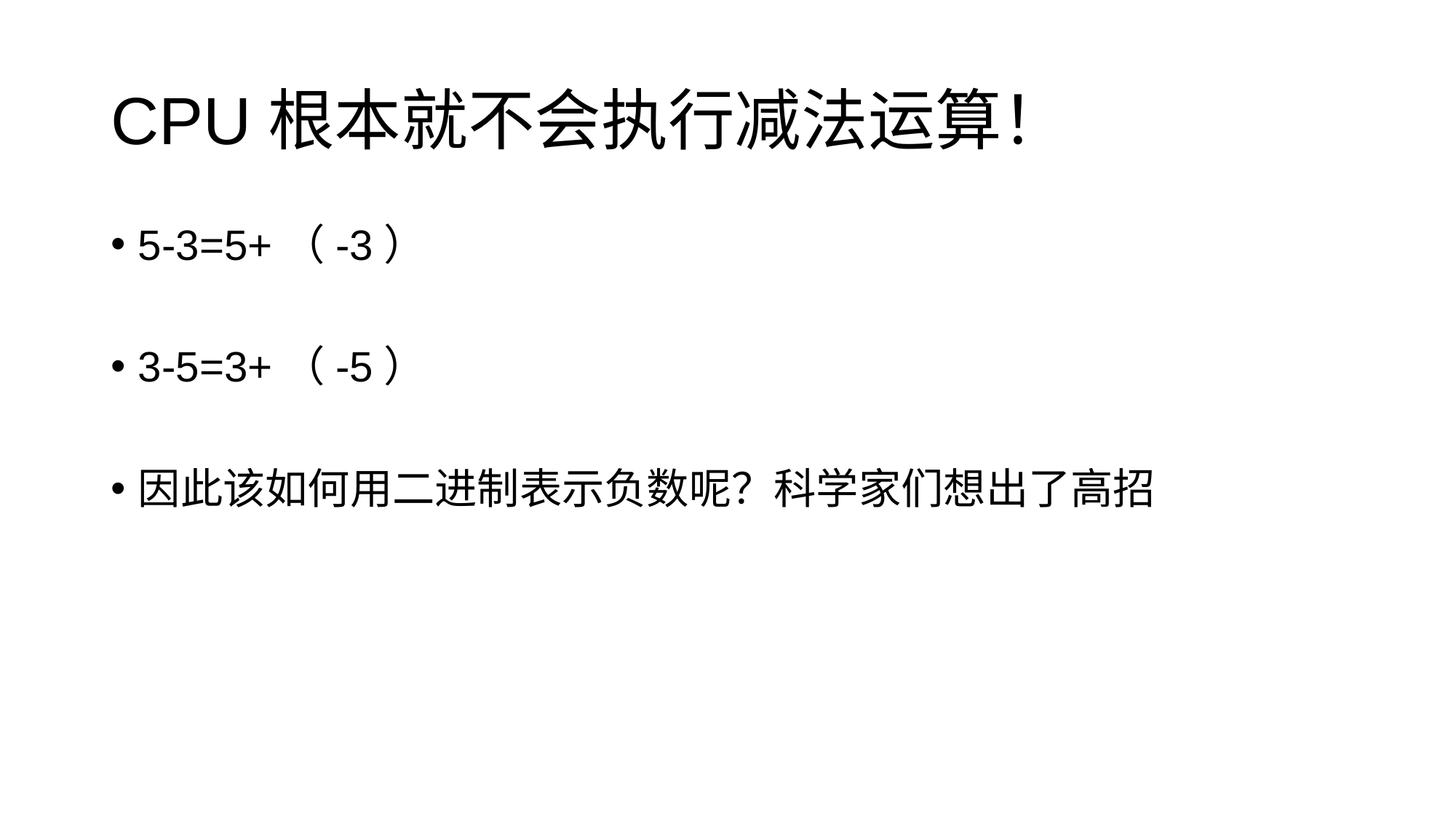

# CPU根本就不会执行减法运算！
5-3=5+（-3）

3-5=3+（-5）

因此该如何用二进制表示负数呢？科学家们想出了高招